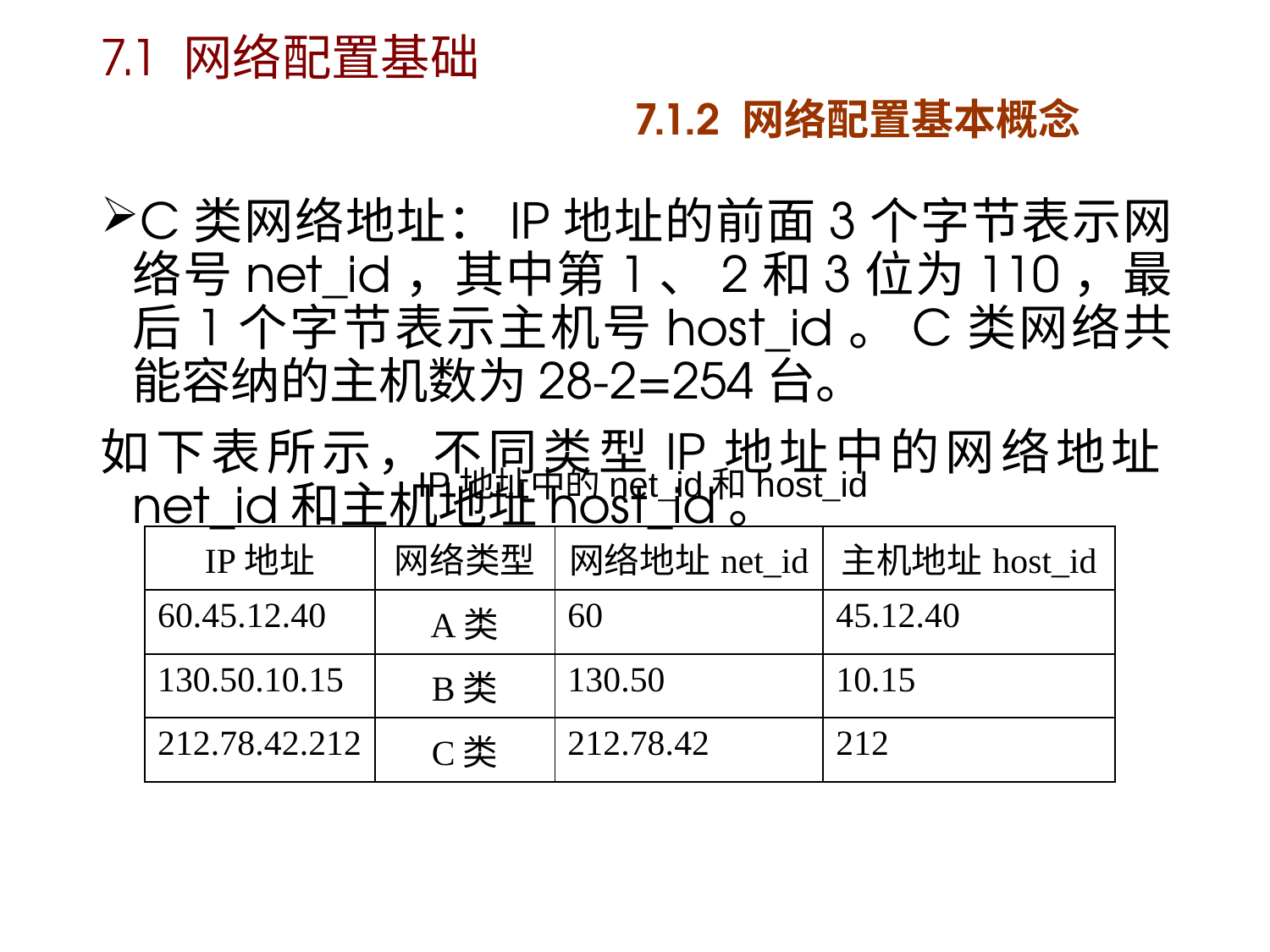

# 7.1 网络配置基础 7.1.2 网络配置基本概念
C类网络地址：IP地址的前面3个字节表示网络号net_id，其中第1、2和3位为110，最后1个字节表示主机号host_id。C类网络共能容纳的主机数为28-2=254台。
如下表所示，不同类型IP地址中的网络地址net_id和主机地址host_id。
IP地址中的net_id和host_id
| IP地址 | 网络类型 | 网络地址net\_id | 主机地址host\_id |
| --- | --- | --- | --- |
| 60.45.12.40 | A类 | 60 | 45.12.40 |
| 130.50.10.15 | B类 | 130.50 | 10.15 |
| 212.78.42.212 | C类 | 212.78.42 | 212 |